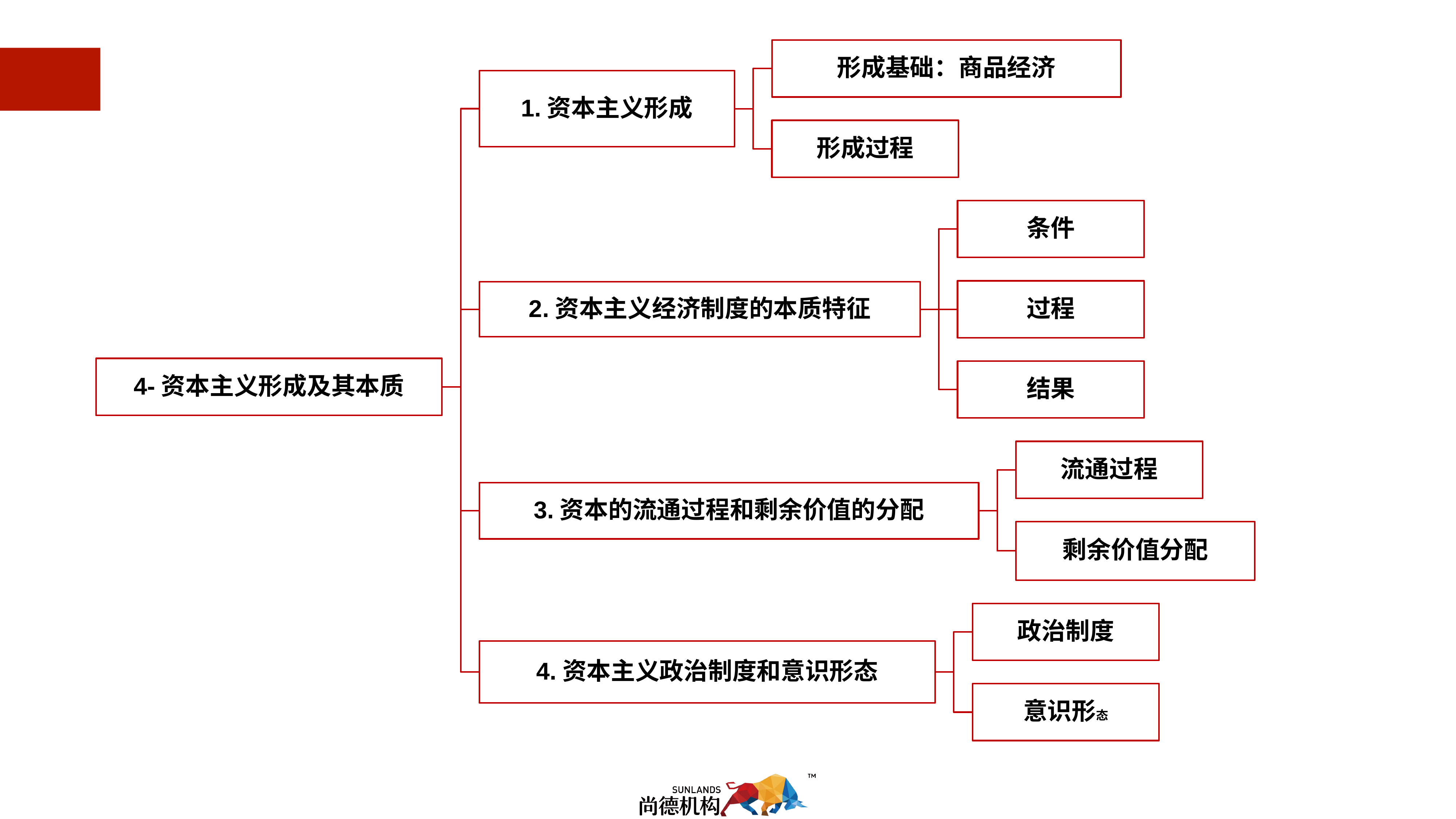

4-资本主义形成及其本质
1.资本主义形成
形成基础：商品经济
形成过程
2.资本主义经济制度的本质特征
条件
过程
结果
3.资本的流通过程和剩余价值的分配
流通过程
剩余价值分配
4.资本主义政治制度和意识形态
政治制度
意识形态